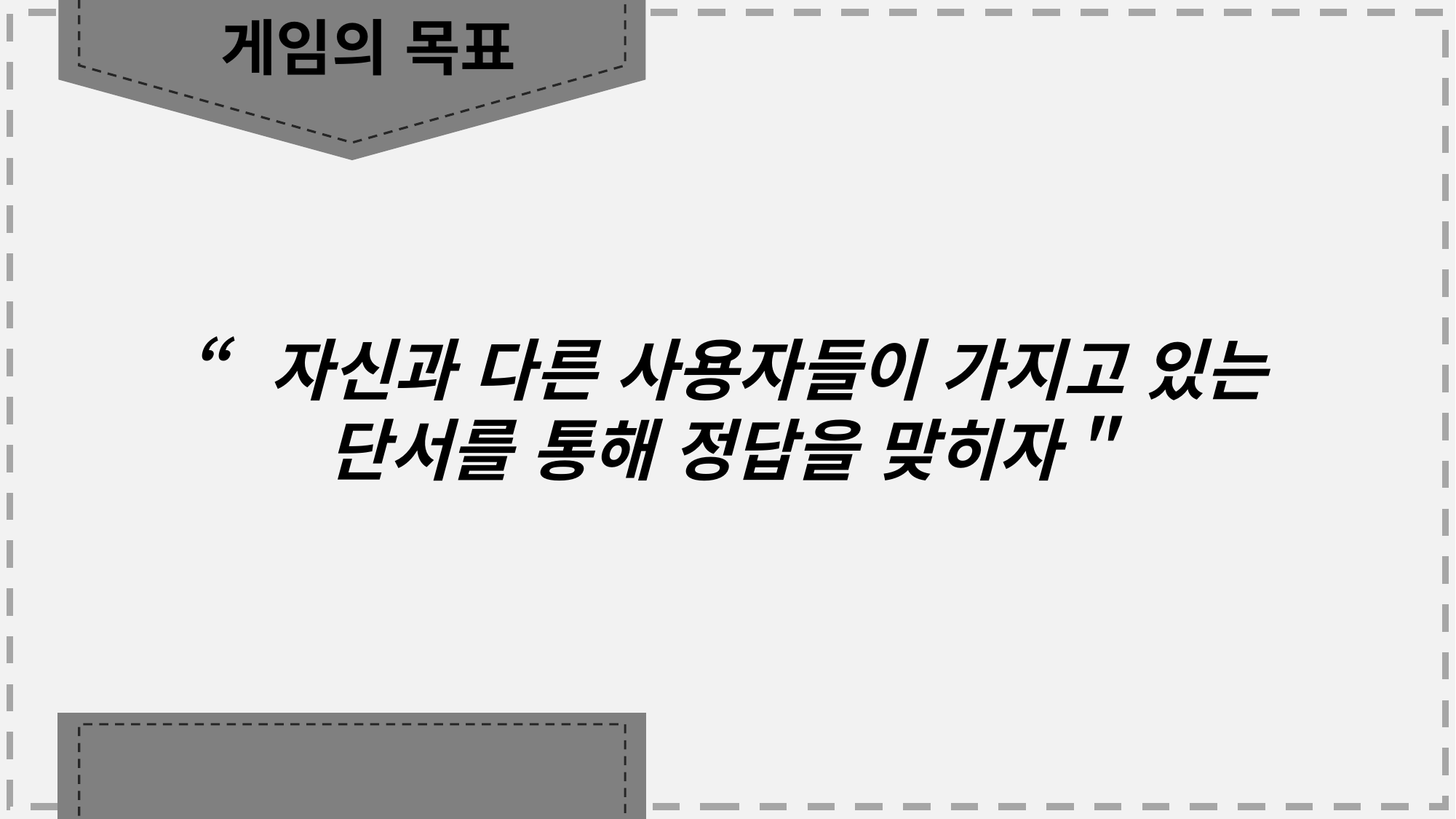

게임의 목표

“자신과 다른 사용자들이 가지고 있는
단서를 통해 정답을 맞히자＂